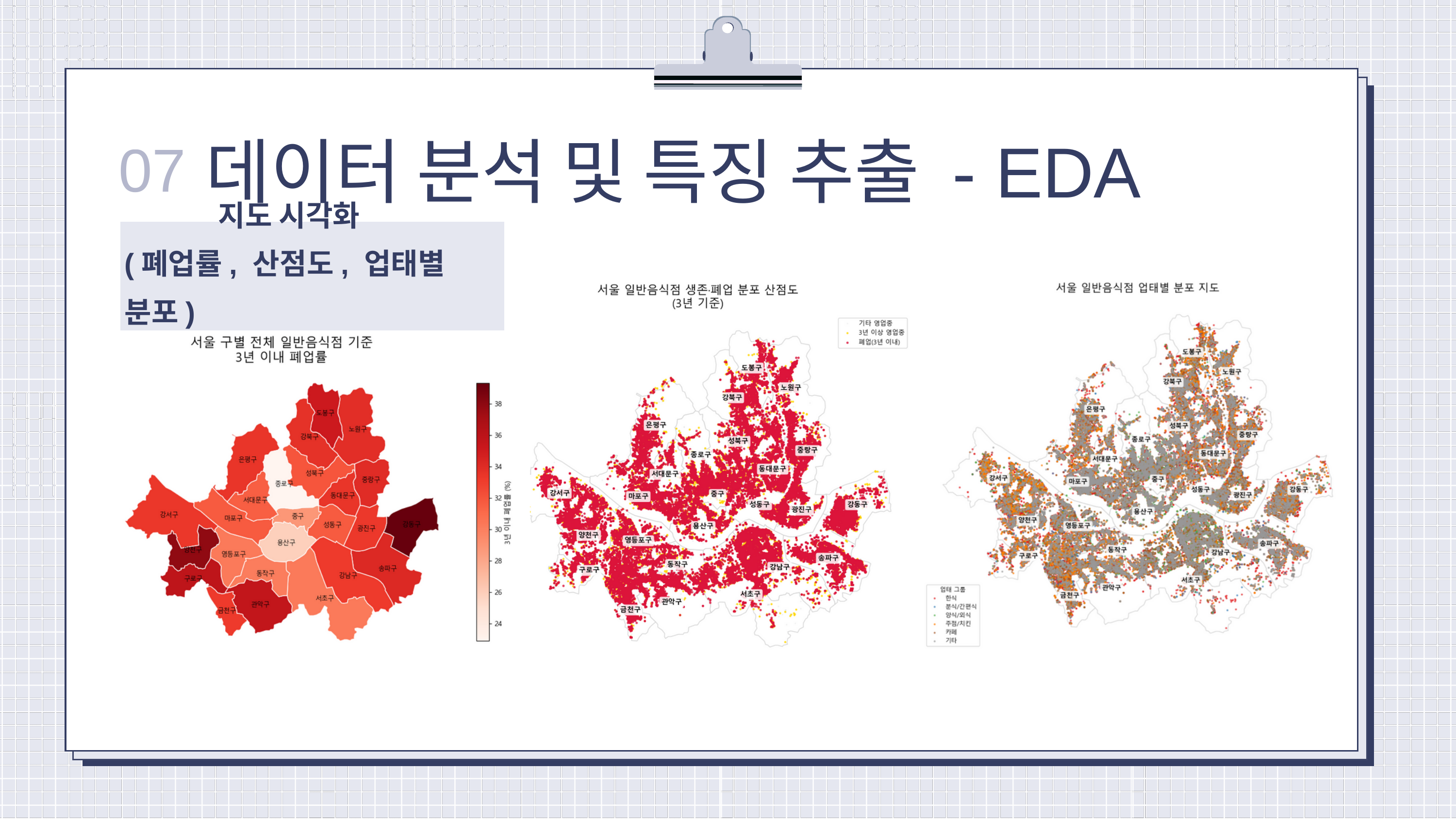

데이터 분석 및 특징 추출 - EDA
07

             지도 시각화
(폐업률, 산점도, 업태별 분포)